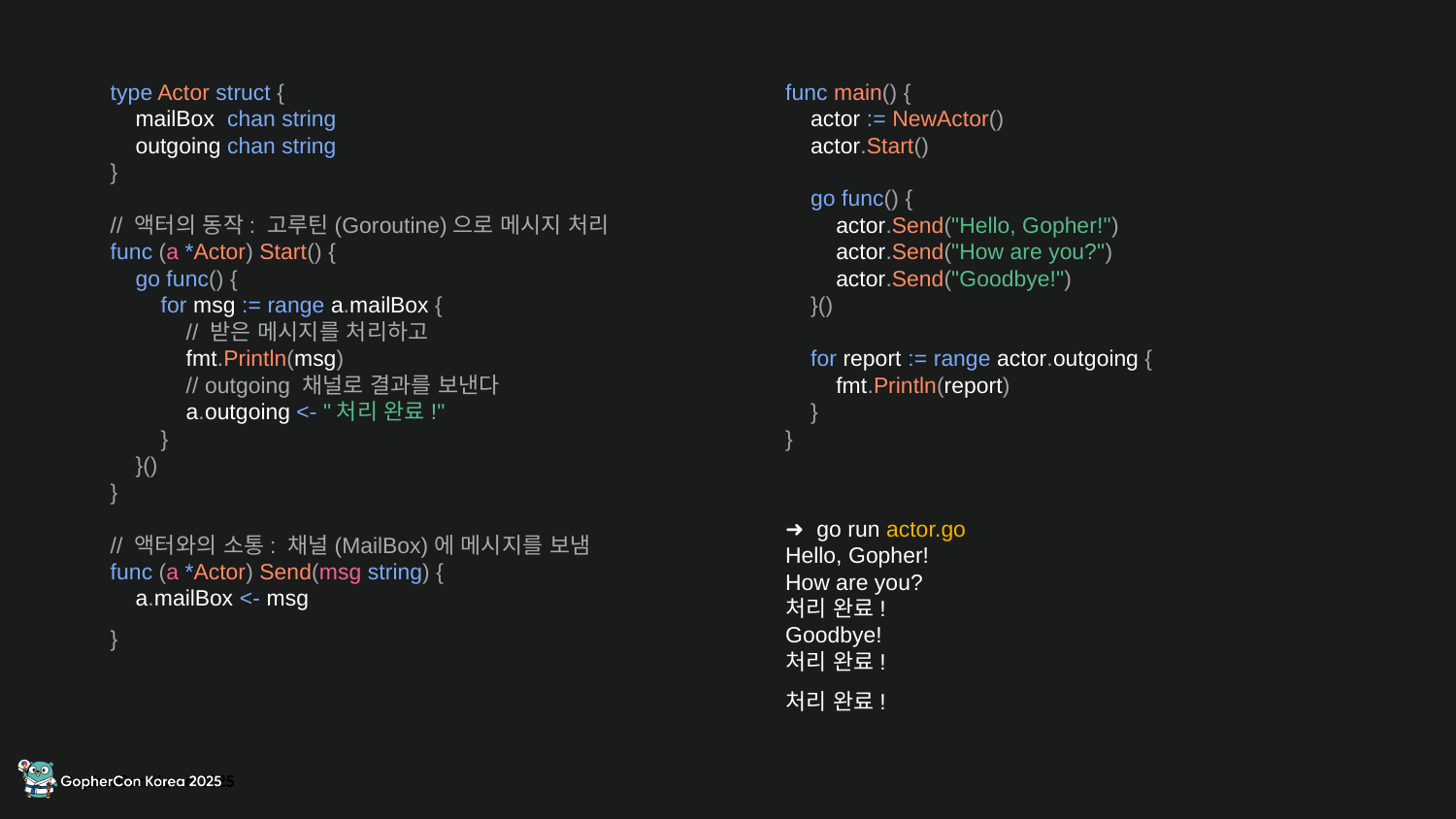

type Actor struct {
    mailBox  chan string
    outgoing chan string
}

// 액터의 동작: 고루틴(Goroutine)으로 메시지 처리
func (a *Actor) Start() {
    go func() {
        for msg := range a.mailBox {
            // 받은 메시지를 처리하고
            fmt.Println(msg)
            // outgoing 채널로 결과를 보낸다
            a.outgoing <- "처리 완료!"
        }
    }()
}

// 액터와의 소통: 채널(MailBox)에 메시지를 보냄
func (a *Actor) Send(msg string) {
    a.mailBox <- msg
}

func main() {
    actor := NewActor()
    actor.Start()

    go func() {
        actor.Send("Hello, Gopher!")
        actor.Send("How are you?")
        actor.Send("Goodbye!")
    }()

    for report := range actor.outgoing {
        fmt.Println(report)
    }
}

➜  go run actor.go
Hello, Gopher!
How are you?
처리 완료!
Goodbye!
처리 완료!
처리 완료!